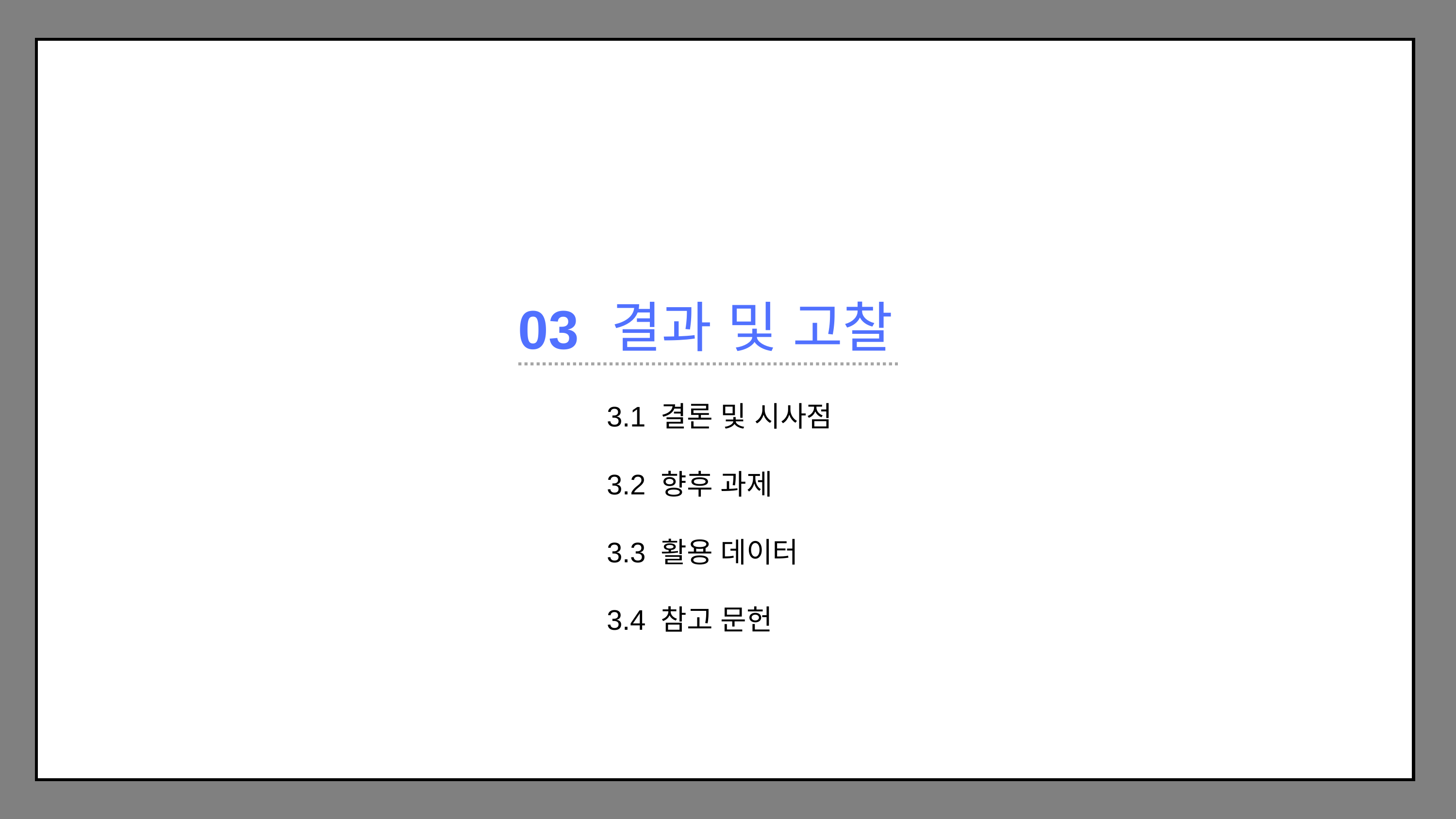

03
결과 및 고찰

3.1 결론 및 시사점
3.2 향후 과제
3.3 활용 데이터
3.4 참고 문헌